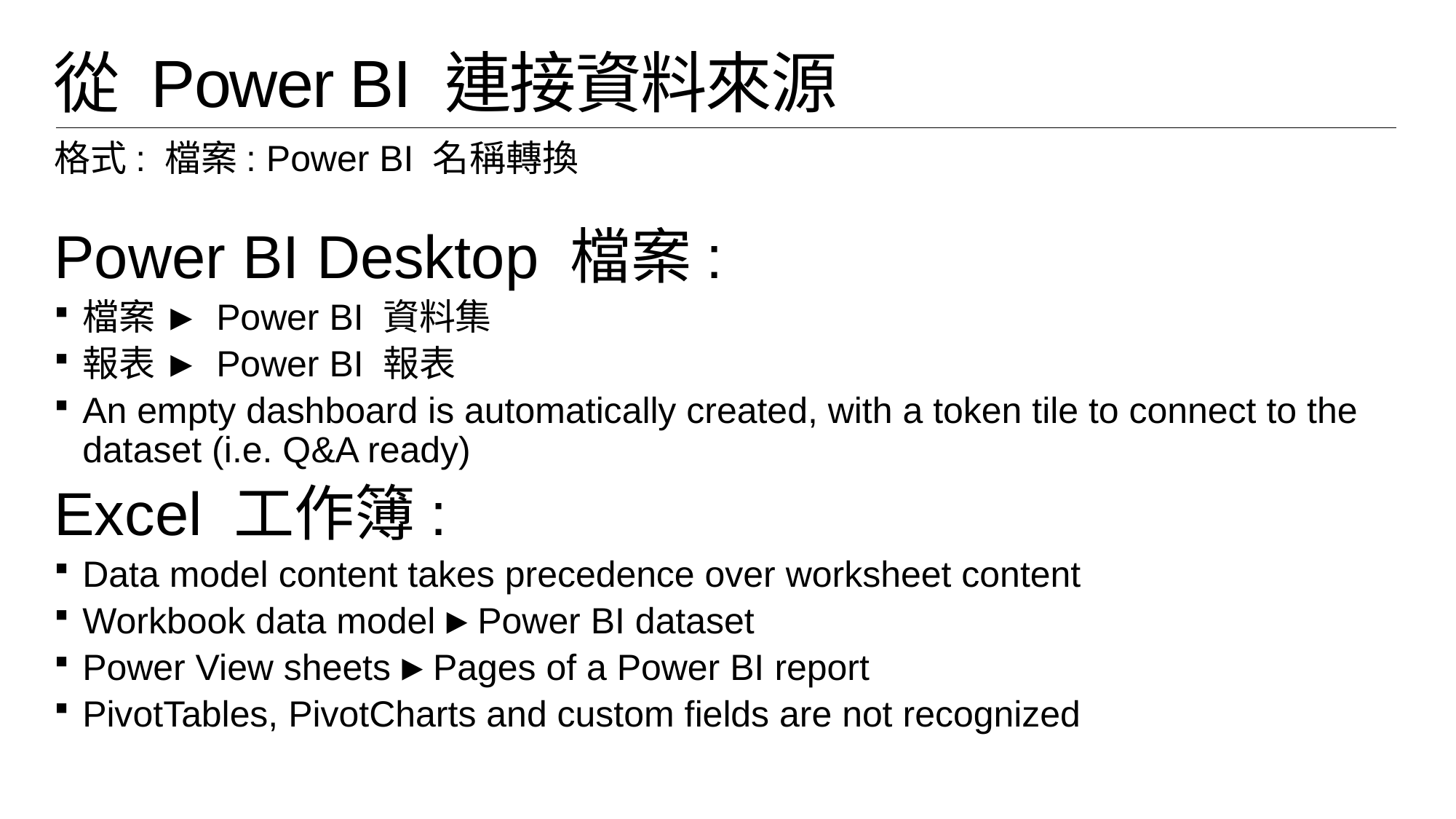

# 從 Power BI 連接資料來源
格式: 檔案: Power BI 名稱轉換
Power BI Desktop 檔案:
檔案 ► Power BI 資料集
報表 ► Power BI 報表
An empty dashboard is automatically created, with a token tile to connect to the dataset (i.e. Q&A ready)
Excel 工作簿:
Data model content takes precedence over worksheet content
Workbook data model ► Power BI dataset
Power View sheets ► Pages of a Power BI report
PivotTables, PivotCharts and custom fields are not recognized